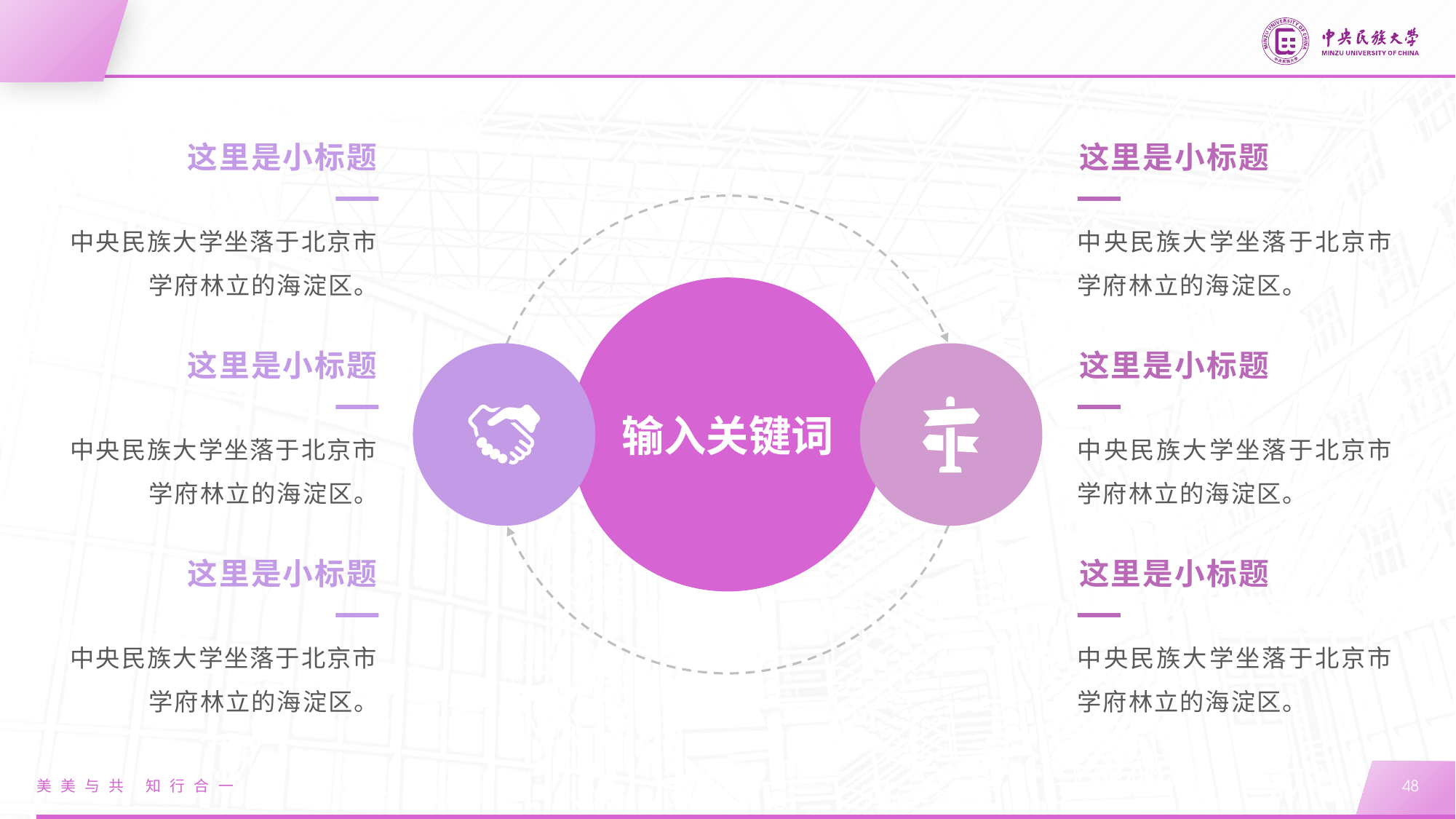

#
这里是小标题

中央民族大学坐落于北京市学府林立的海淀区。
这里是小标题

中央民族大学坐落于北京市学府林立的海淀区。

输入关键词
这里是小标题

中央民族大学坐落于北京市学府林立的海淀区。
这里是小标题

中央民族大学坐落于北京市学府林立的海淀区。

这里是小标题

中央民族大学坐落于北京市学府林立的海淀区。
这里是小标题

中央民族大学坐落于北京市学府林立的海淀区。
美美与共 知行合一
48